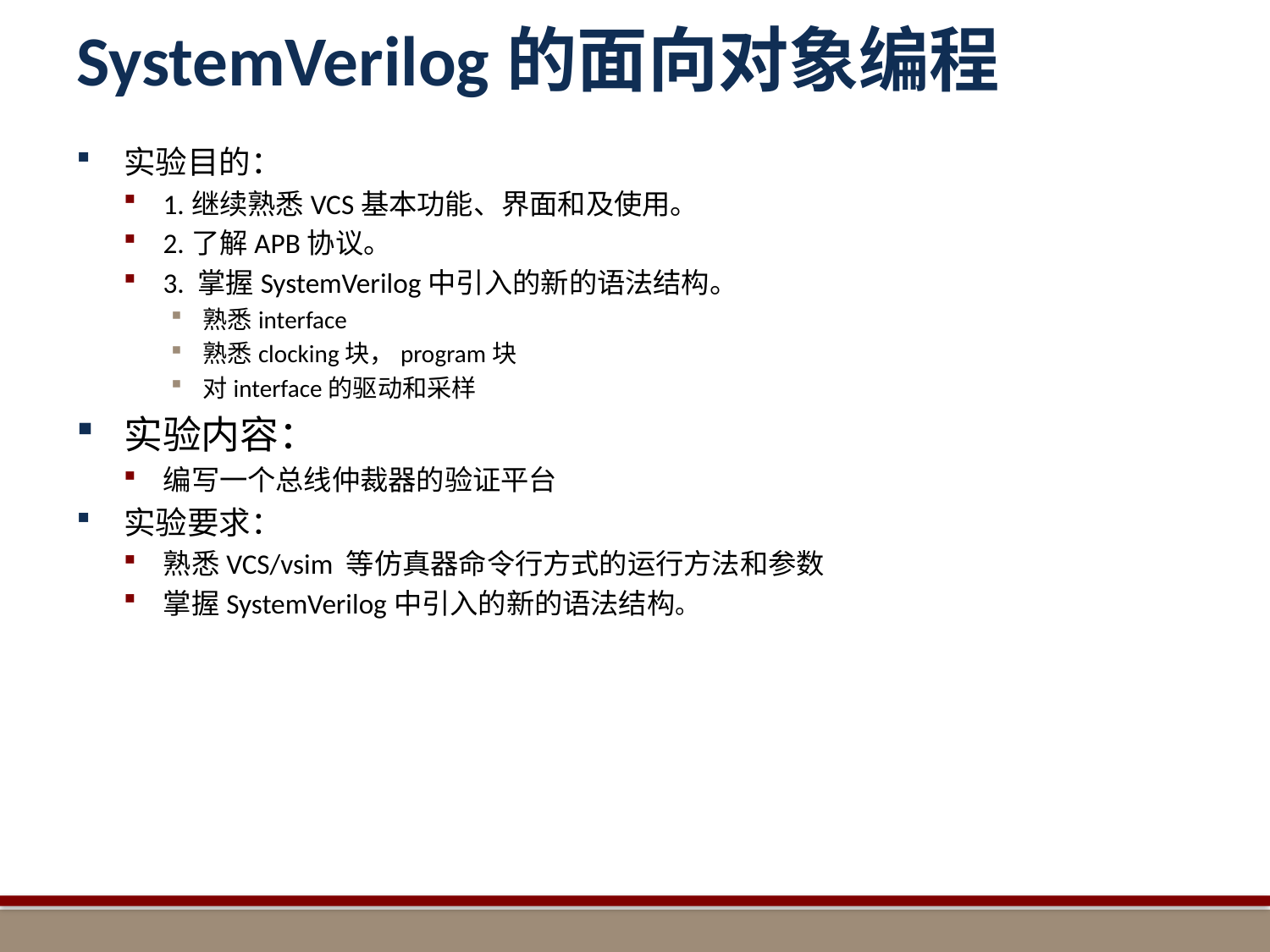

# SystemVerilog的面向对象编程
实验目的：
1.继续熟悉VCS基本功能、界面和及使用。
2.了解APB协议。
3. 掌握SystemVerilog中引入的新的语法结构。
熟悉interface
熟悉clocking块，program块
对interface的驱动和采样
实验内容：
编写一个总线仲裁器的验证平台
实验要求：
熟悉VCS/vsim 等仿真器命令行方式的运行方法和参数
掌握SystemVerilog中引入的新的语法结构。